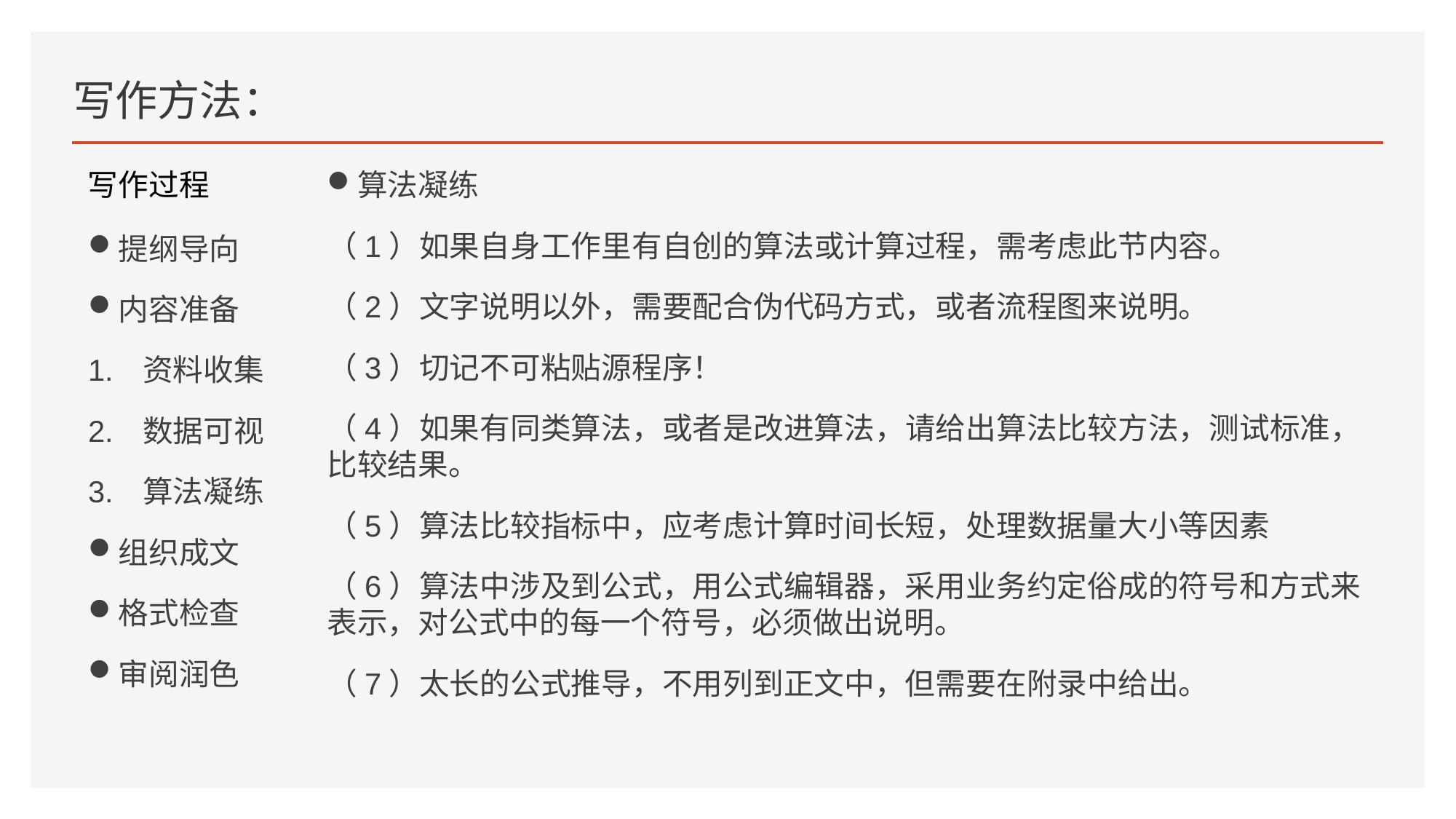

# 写作方法：
写作过程

算法凝练
（1）如果自身工作里有自创的算法或计算过程，需考虑此节内容。
（2）文字说明以外，需要配合伪代码方式，或者流程图来说明。
（3）切记不可粘贴源程序！
（4）如果有同类算法，或者是改进算法，请给出算法比较方法，测试标准，比较结果。
（5）算法比较指标中，应考虑计算时间长短，处理数据量大小等因素
（6）算法中涉及到公式，用公式编辑器，采用业务约定俗成的符号和方式来表示，对公式中的每一个符号，必须做出说明。
（7）太长的公式推导，不用列到正文中，但需要在附录中给出。

提纲导向
内容准备
资料收集
数据可视
算法凝练
组织成文
格式检查
审阅润色